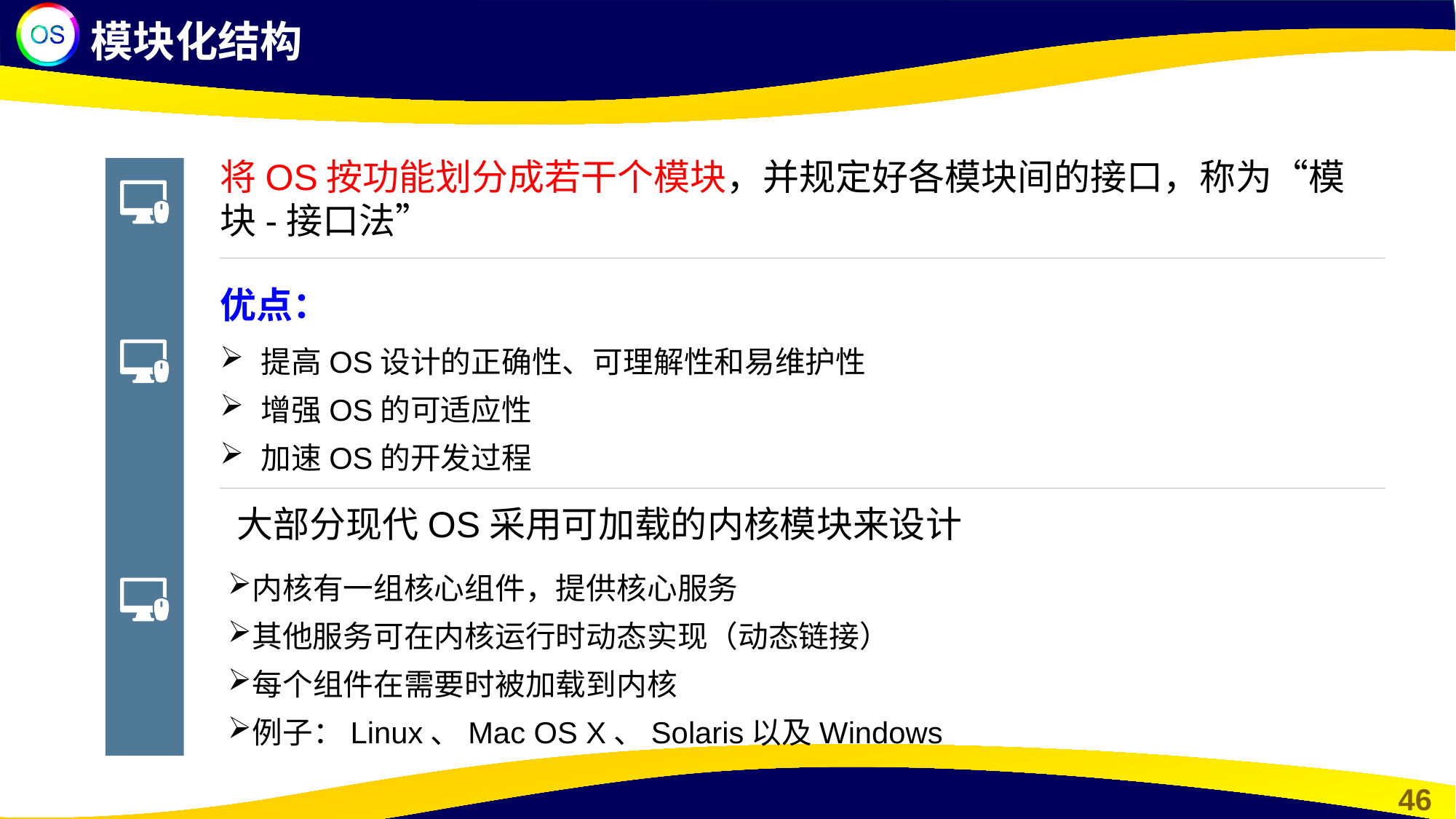

模块化结构

将OS按功能划分成若干个模块，并规定好各模块间的接口，称为“模块-接口法”

优点：
提高OS设计的正确性、可理解性和易维护性
增强OS的可适应性
加速OS的开发过程

 大部分现代OS采用可加载的内核模块来设计
内核有一组核心组件，提供核心服务
其他服务可在内核运行时动态实现（动态链接）
每个组件在需要时被加载到内核
例子：Linux、Mac OS X、Solaris以及Windows